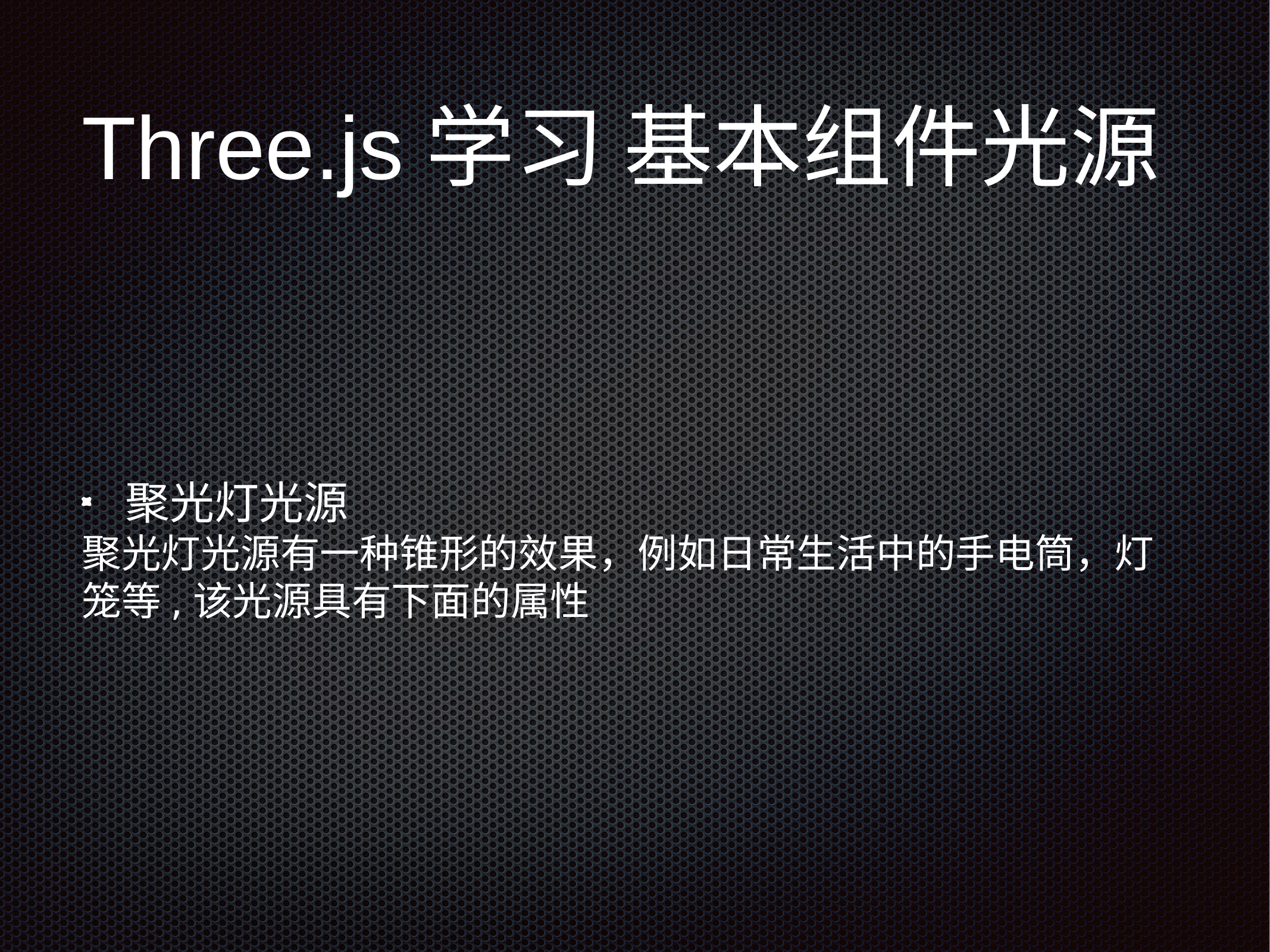

# Three.js学习 基本组件光源
聚光灯光源
聚光灯光源有一种锥形的效果，例如日常生活中的手电筒，灯笼等,该光源具有下面的属性